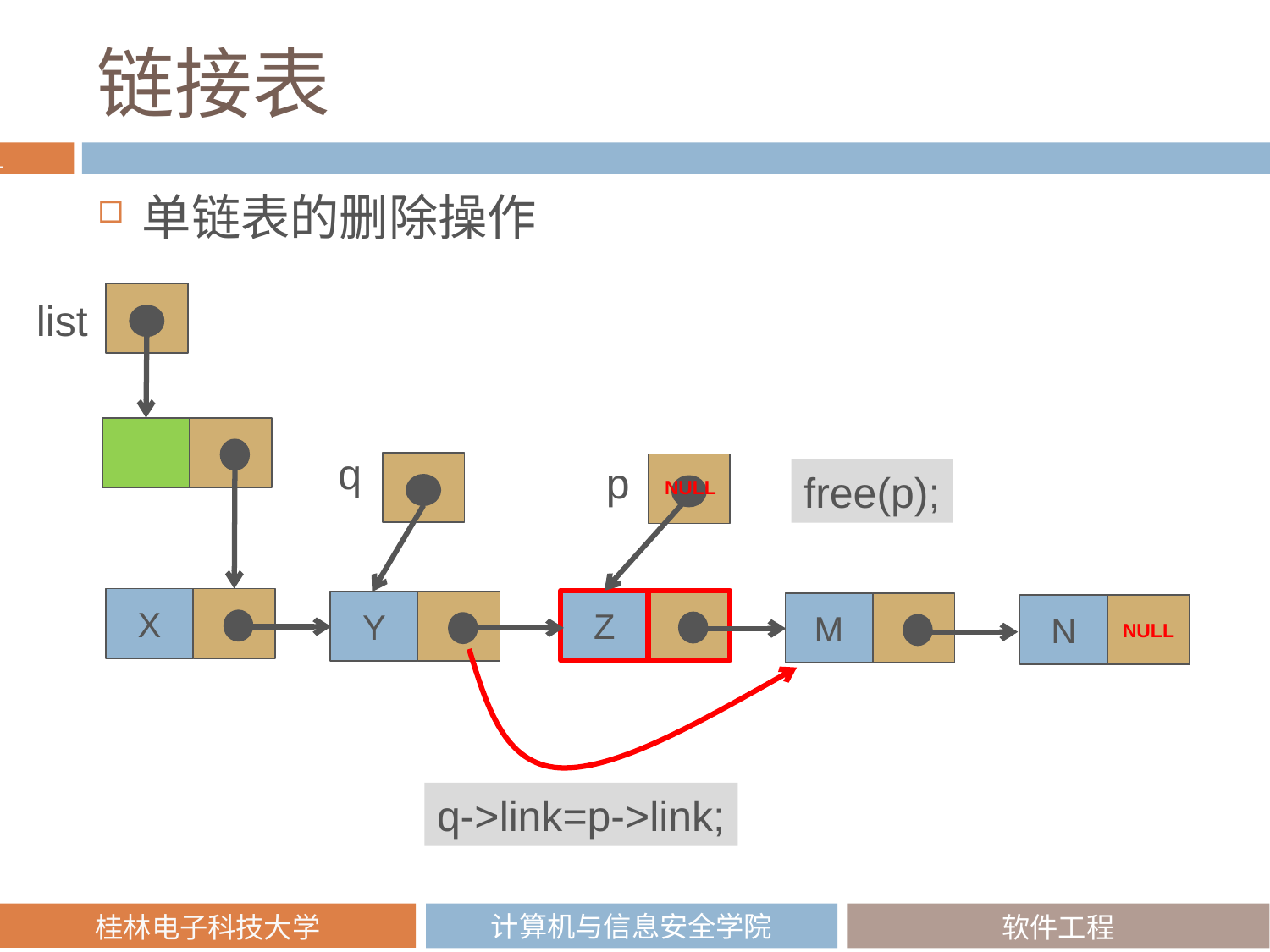

# 链接表
单链表的删除操作

list

q
p

free(p);
NULL

X

Z

Y

M
NULL
N

q->link=p->link;